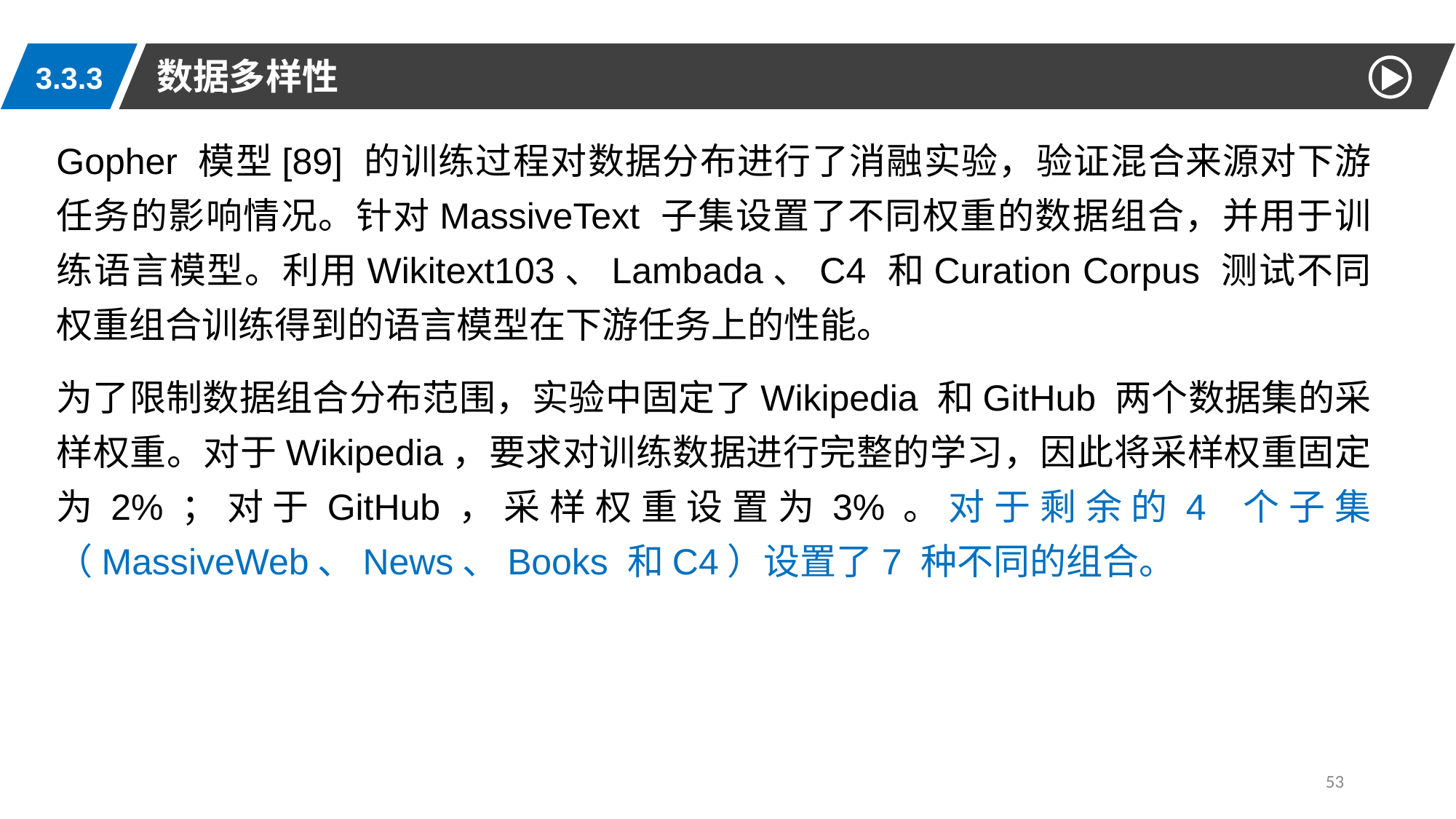

数据多样性
3.3.3

Gopher 模型[89] 的训练过程对数据分布进行了消融实验，验证混合来源对下游任务的影响情况。针对MassiveText 子集设置了不同权重的数据组合，并用于训练语言模型。利用Wikitext103、Lambada、C4 和Curation Corpus 测试不同权重组合训练得到的语言模型在下游任务上的性能。
为了限制数据组合分布范围，实验中固定了Wikipedia 和GitHub 两个数据集的采样权重。对于Wikipedia，要求对训练数据进行完整的学习，因此将采样权重固定为2%；对于GitHub，采样权重设置为3%。对于剩余的4 个子集（MassiveWeb、News、Books 和C4）设置了7 种不同的组合。
53